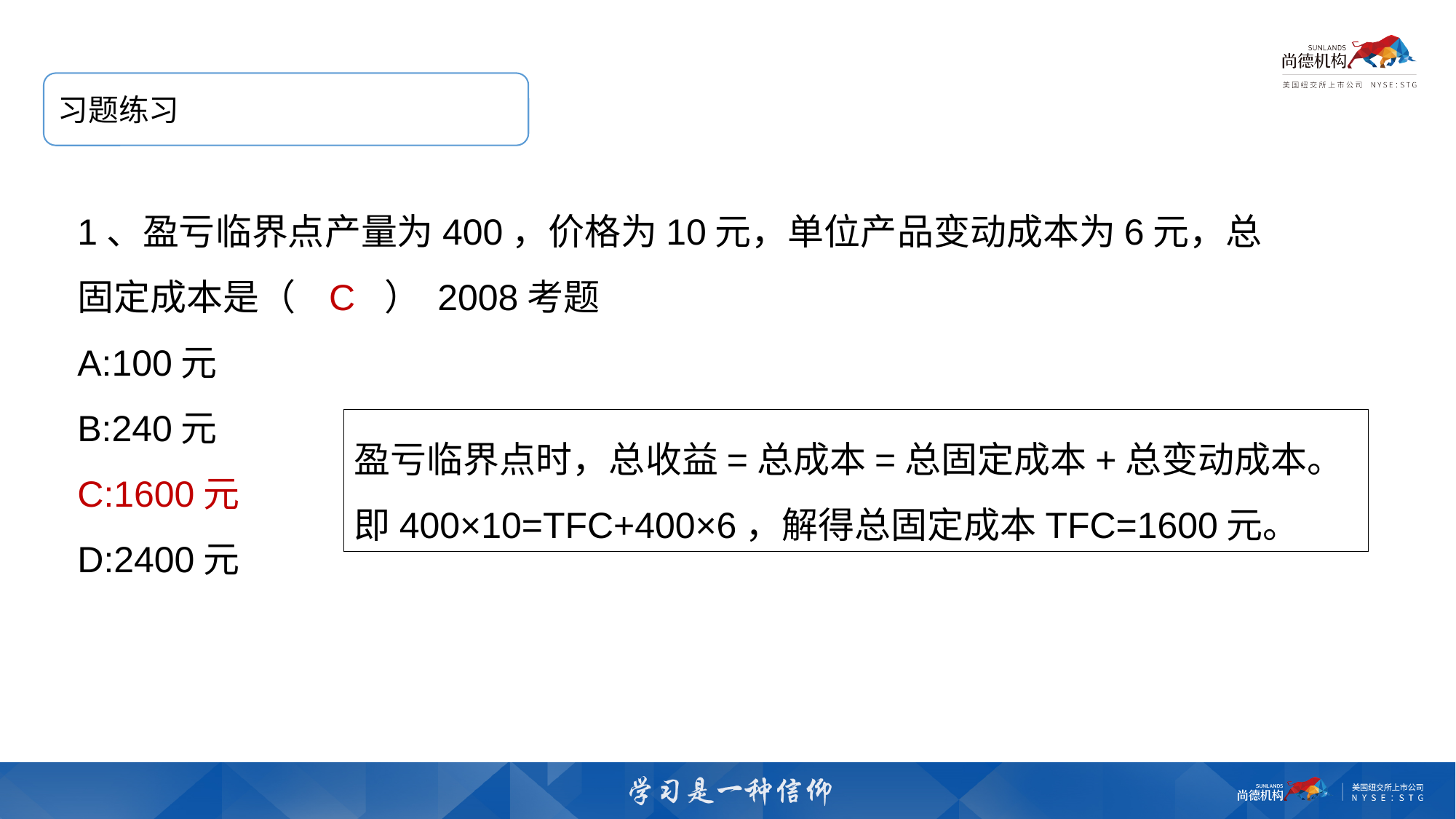

习题练习
1、盈亏临界点产量为400，价格为10元，单位产品变动成本为6元，总固定成本是（   C  ） 2008考题
A:100元
B:240元
C:1600元
D:2400元
盈亏临界点时，总收益=总成本=总固定成本+总变动成本。
即400×10=TFC+400×6，解得总固定成本TFC=1600元。